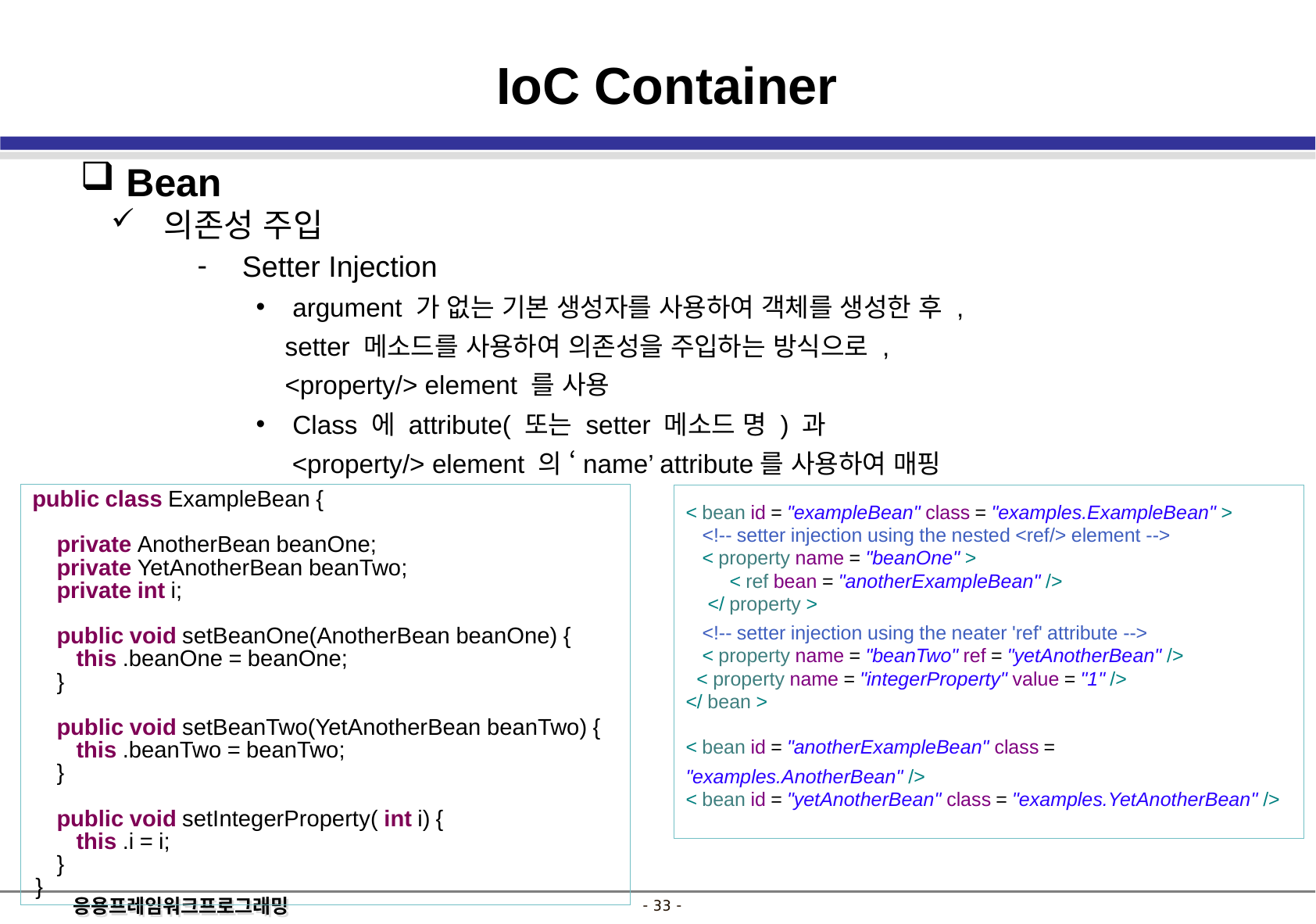

IoC Container
 Bean
  의존성 주입
 Setter Injection
argument 가 없는 기본 생성자를 사용하여 객체를 생성한 후 ,
    setter 메소드를 사용하여 의존성을 주입하는 방식으로 ,
    <property/> element 를 사용
Class 에 attribute( 또는 setter 메소드 명 ) 과
     <property/> element 의 ‘name’ attribute를 사용하여 매핑

public class ExampleBean {

		private AnotherBean beanOne;
		private YetAnotherBean beanTwo;
		private int i;

		public void setBeanOne(AnotherBean beanOne) {
			this .beanOne = beanOne;
		}

		public void setBeanTwo(YetAnotherBean beanTwo) {
			this .beanTwo = beanTwo;
		}

		public void setIntegerProperty( int i) {
			this .i = i;
		}
	}
< bean id = "exampleBean" class = "examples.ExampleBean" >
   <!-- setter injection using the nested <ref/> element -->
   < property name = "beanOne" >
        < ref bean = "anotherExampleBean" />
    </ property >
   <!-- setter injection using the neater 'ref' attribute -->
   < property name = "beanTwo" ref = "yetAnotherBean" />
  < property name = "integerProperty" value = "1" />
</ bean >

< bean id = "anotherExampleBean" class = "examples.AnotherBean" />
< bean id = "yetAnotherBean" class = "examples.YetAnotherBean" />

- 33 -